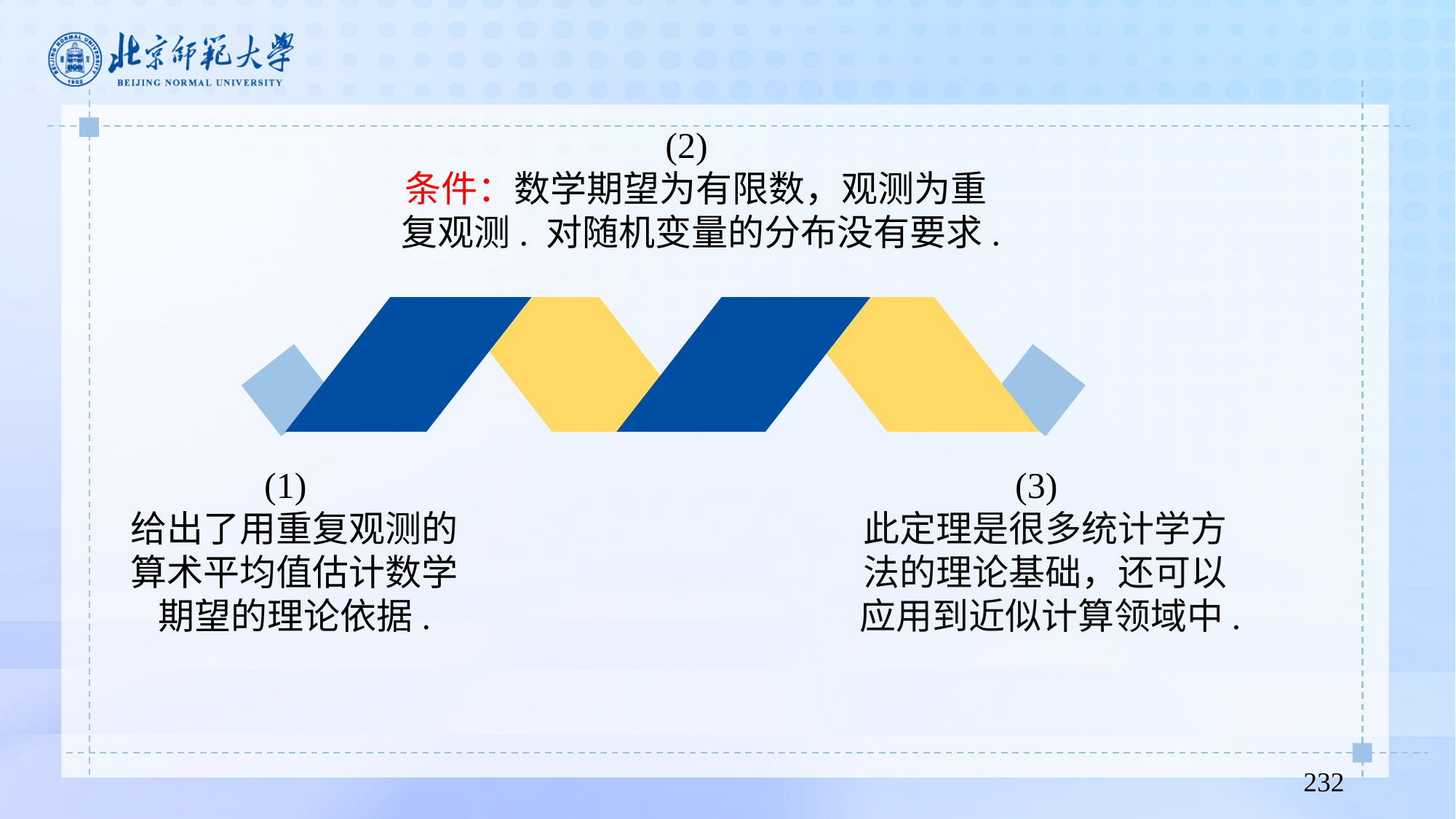

(2)
条件：数学期望为有限数，观测为重复观测. 对随机变量的分布没有要求.

(1)
给出了用重复观测的算术平均值估计数学期望的理论依据.
(3)
此定理是很多统计学方法的理论基础，还可以应用到近似计算领域中.
232